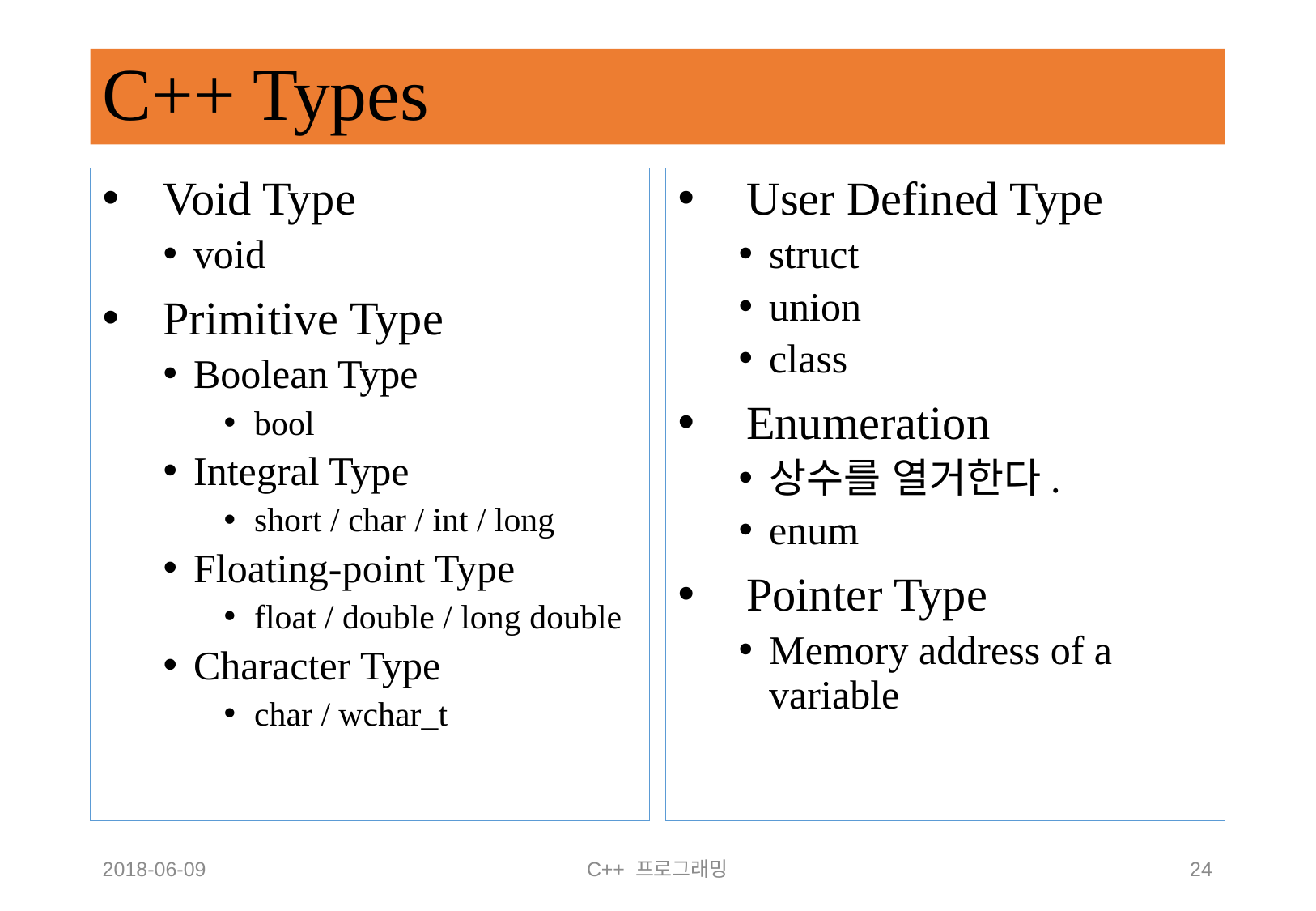

# C++ Types
Void Type
void
Primitive Type
Boolean Type
bool
Integral Type
short / char / int / long
Floating-point Type
float / double / long double
Character Type
char / wchar_t
User Defined Type
struct
union
class
Enumeration
상수를 열거한다.
enum
Pointer Type
Memory address of a variable

2018-06-09
C++ 프로그래밍
24